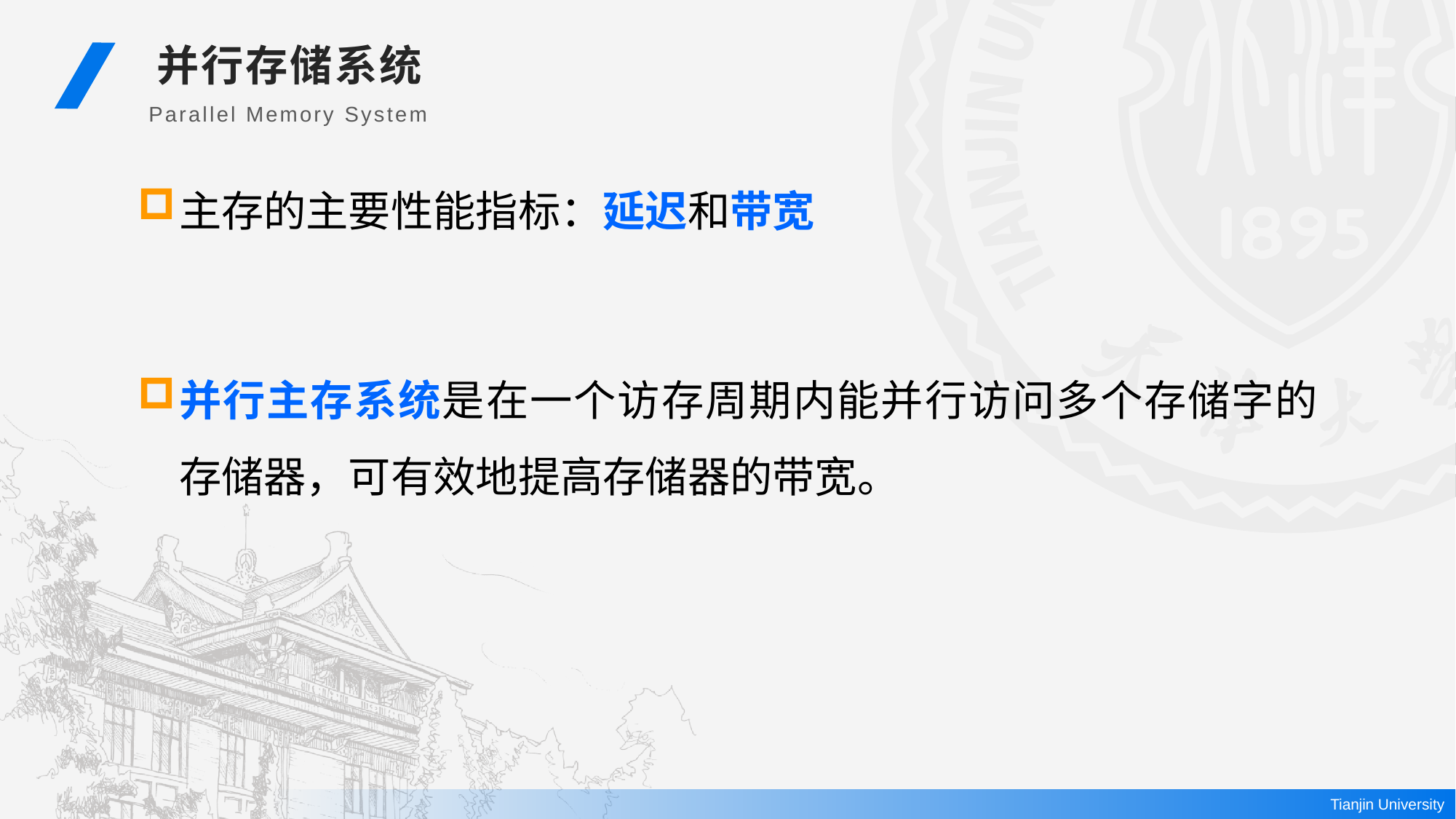

并行存储系统
Parallel Memory System
主存的主要性能指标：延迟和带宽

并行主存系统是在一个访存周期内能并行访问多个存储字的存储器，可有效地提高存储器的带宽。